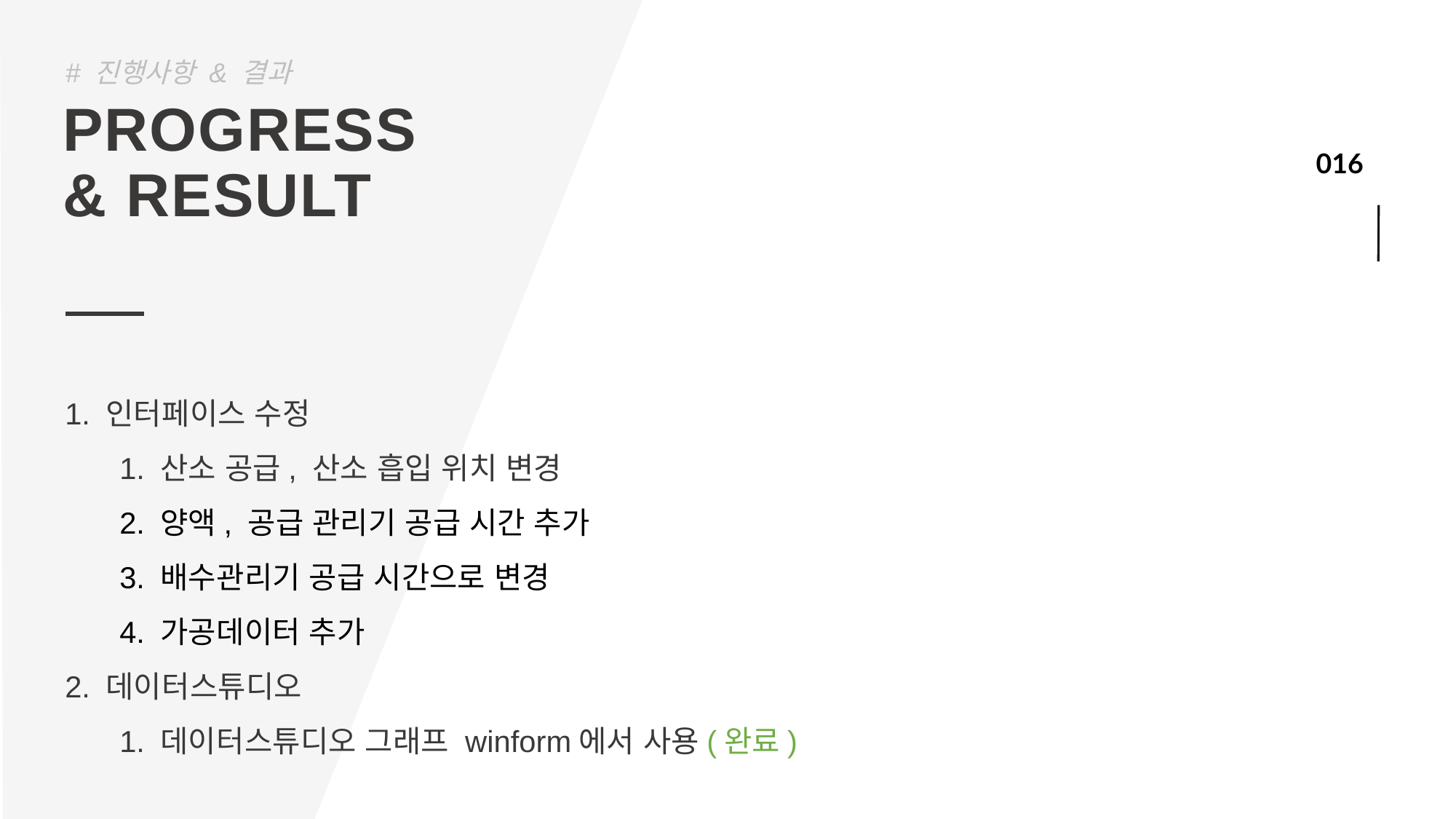

# 진행사항 & 결과
PROGRESS
& RESULT
인터페이스 수정
산소 공급, 산소 흡입 위치 변경
양액, 공급 관리기 공급 시간 추가
배수관리기 공급 시간으로 변경
가공데이터 추가
데이터스튜디오
데이터스튜디오 그래프 winform에서 사용(완료)